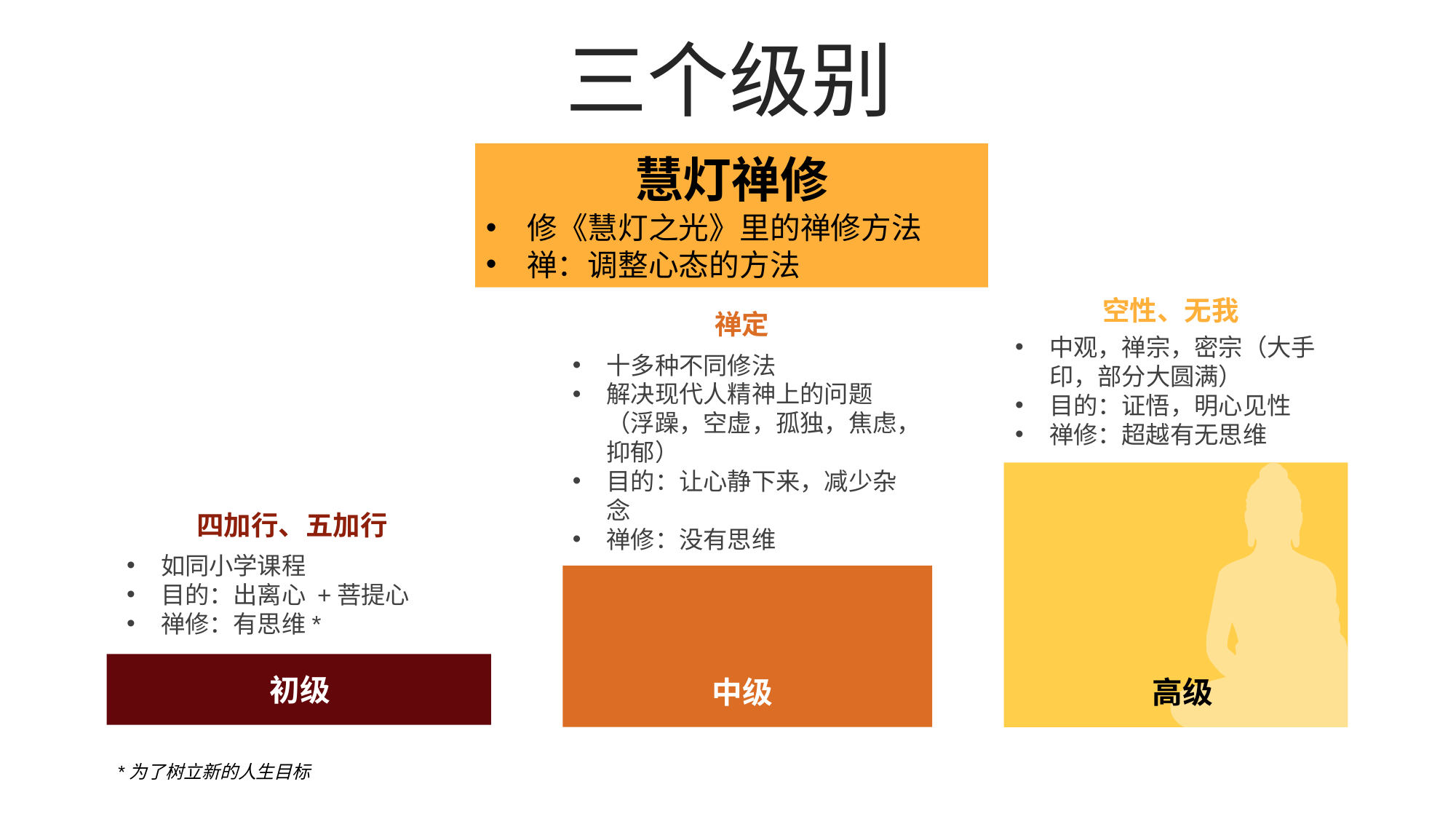

三个级别
慧灯禅修
修《慧灯之光》里的禅修方法
禅：调整心态的方法
空性、无我
中观，禅宗，密宗（大手印，部分大圆满）
目的：证悟，明心见性
禅修：超越有无思维
禅定
十多种不同修法
解决现代人精神上的问题（浮躁，空虚，孤独，焦虑，抑郁）
目的：让心静下来，减少杂念
禅修：没有思维

四加行、五加行
如同小学课程
目的：出离心 +菩提心
禅修：有思维*

初级
中级
高级
*为了树立新的人生目标